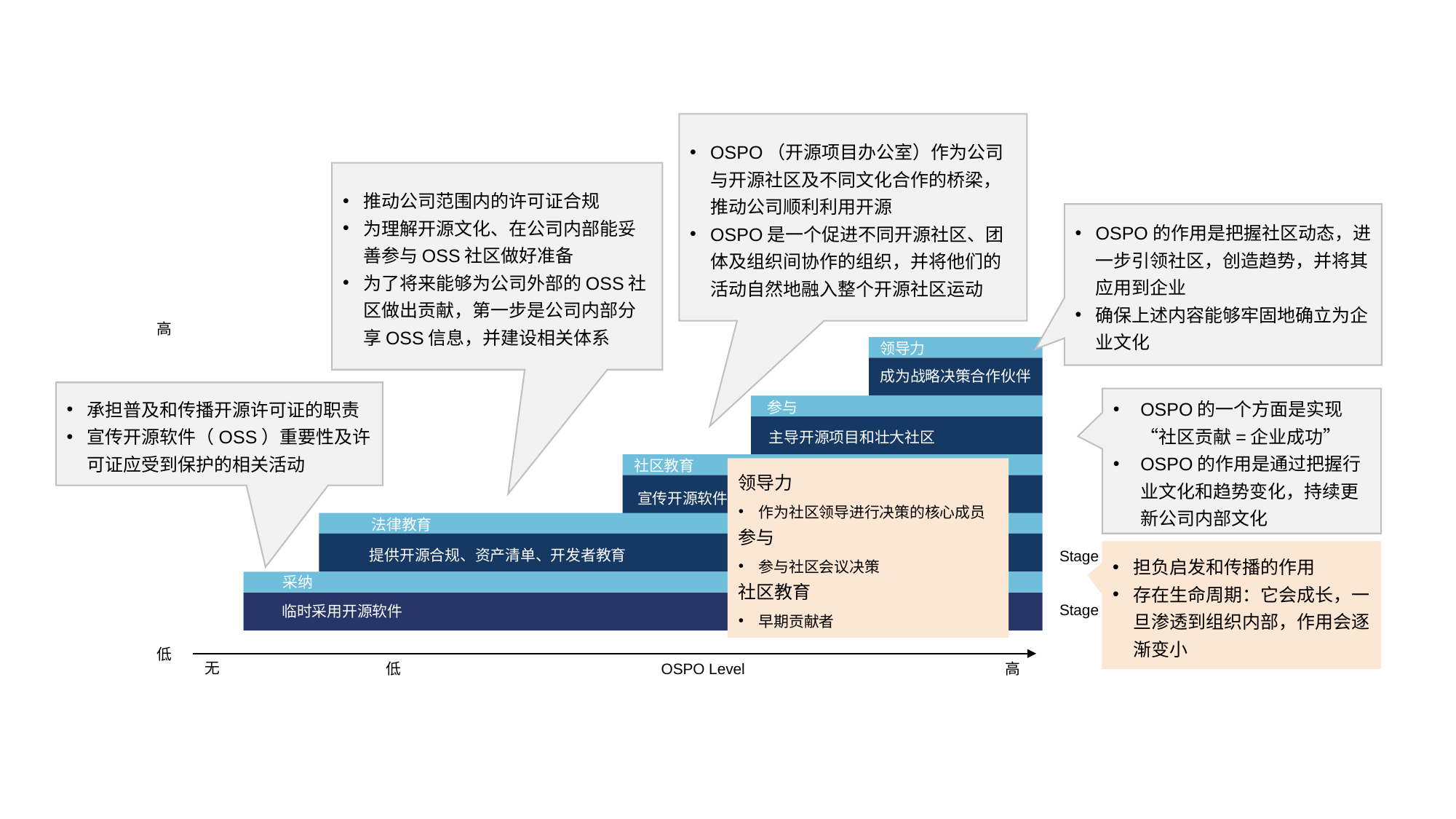

OSPO（开源项目办公室）作为公司与开源社区及不同文化合作的桥梁，推动公司顺利利用开源
OSPO是一个促进不同开源社区、团体及组织间协作的组织，并将他们的活动自然地融入整个开源社区运动
推动公司范围内的许可证合规
为理解开源文化、在公司内部能妥善参与OSS社区做好准备
为了将来能够为公司外部的OSS社区做出贡献，第一步是公司内部分享OSS信息，并建设相关体系
OSPO的作用是把握社区动态，进一步引领社区，创造趋势，并将其应用到企业
确保上述内容能够牢固地确立为企业文化
高
领导力

成为战略决策合作伙伴
承担普及和传播开源许可证的职责
宣传开源软件（OSS）重要性及许可证应受到保护的相关活动
OSPO的一个方面是实现“社区贡献=企业成功”
OSPO的作用是通过把握行业文化和趋势变化，持续更新公司内部文化
参与

主导开源项目和壮大社区
社区教育

领导力
作为社区领导进行决策的核心成员
参与
参与社区会议决策
社区教育
早期贡献者
宣传开源软件
法律教育

提供开源合规、资产清单、开发者教育
Stage 1
担负启发和传播的作用
存在生命周期：它会成长，一旦渗透到组织内部，作用会逐渐变小
采纳

Stage 0
临时采用开源软件
低
无
低
OSPO Level
高